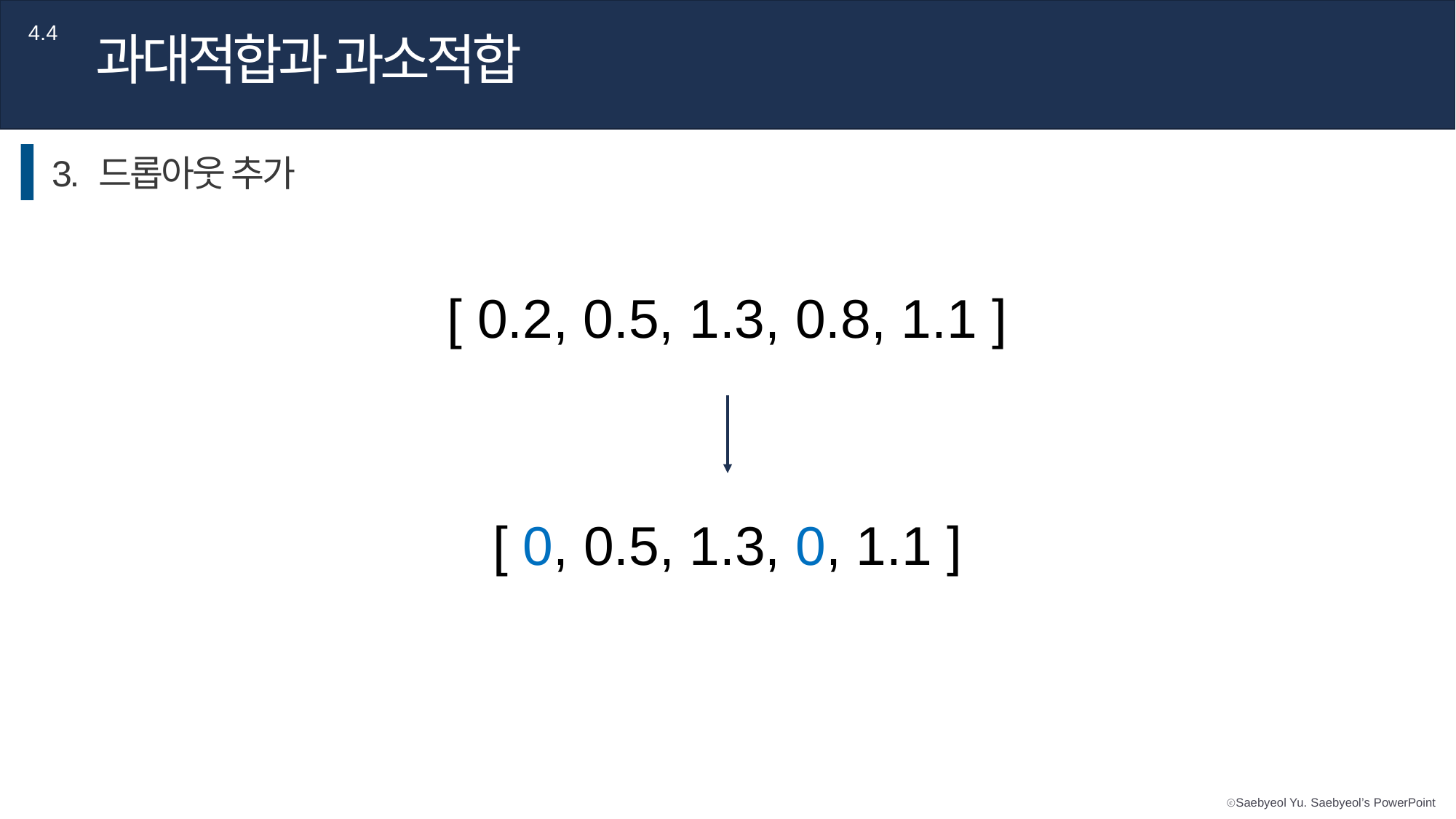

4.4
과대적합과 과소적합

3. 드롭아웃 추가
[ 0.2, 0.5, 1.3, 0.8, 1.1 ]
[ 0, 0.5, 1.3, 0, 1.1 ]